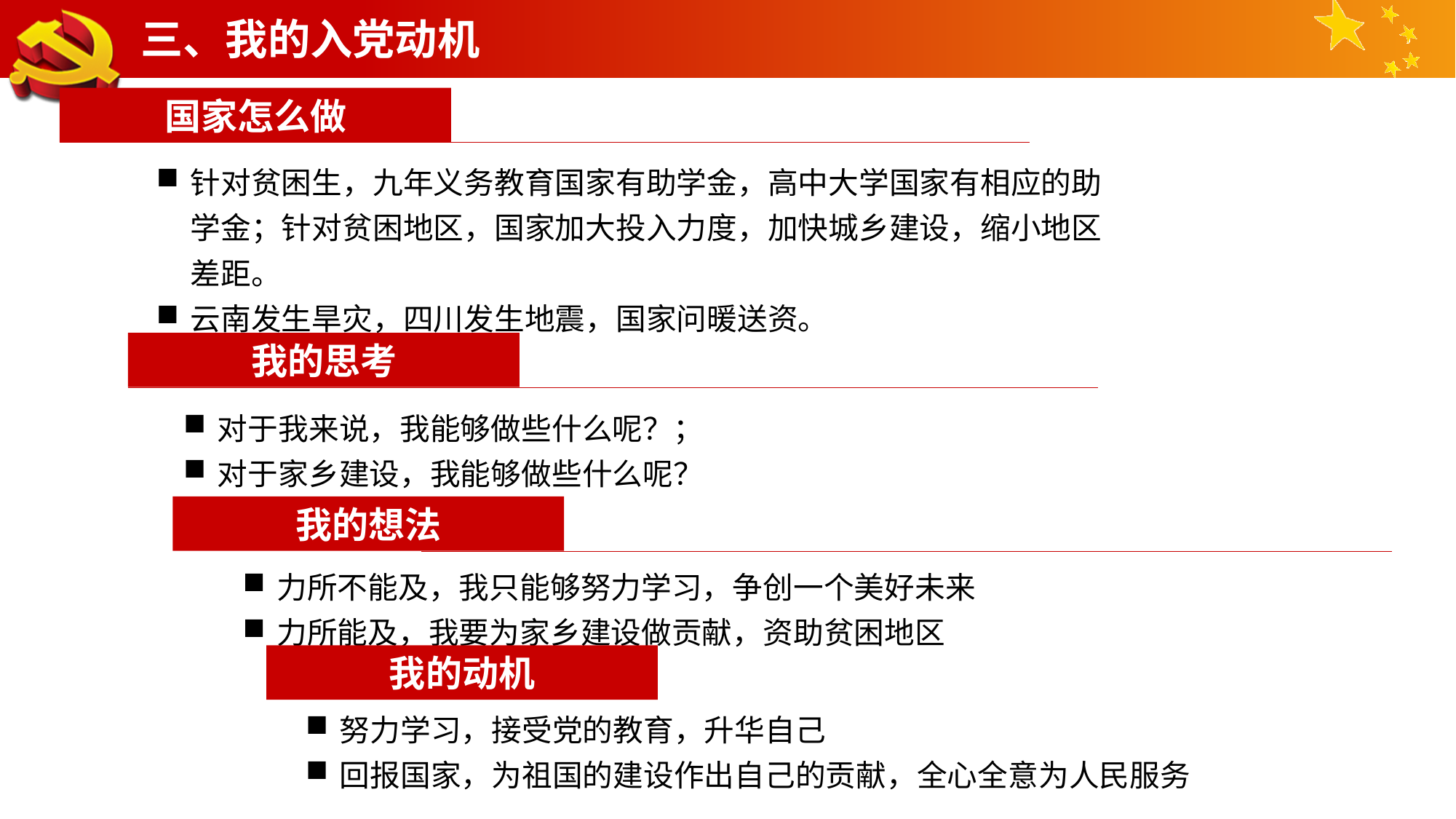

三、我的入党动机
国家怎么做
针对贫困生，九年义务教育国家有助学金，高中大学国家有相应的助学金；针对贫困地区，国家加大投入力度，加快城乡建设，缩小地区差距。
云南发生旱灾，四川发生地震，国家问暖送资。
我的思考
对于我来说，我能够做些什么呢？；
对于家乡建设，我能够做些什么呢？

我的想法
力所不能及，我只能够努力学习，争创一个美好未来
力所能及，我要为家乡建设做贡献，资助贫困地区
我的动机
努力学习，接受党的教育，升华自己
回报国家，为祖国的建设作出自己的贡献，全心全意为人民服务